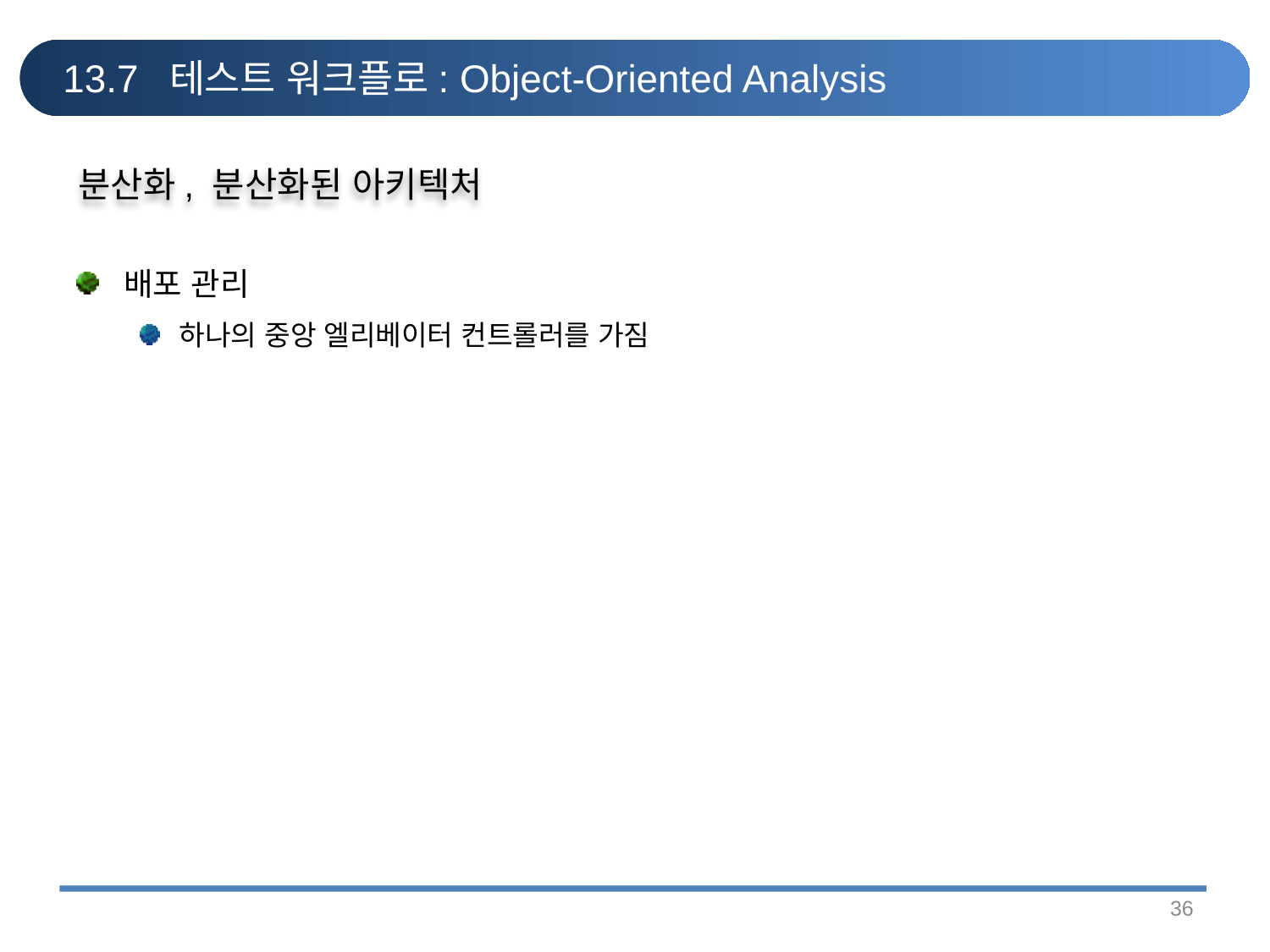

# 13.7  테스트 워크플로: Object-Oriented Analysis
분산화, 분산화된 아키텍처
배포 관리
하나의 중앙 엘리베이터 컨트롤러를 가짐
36